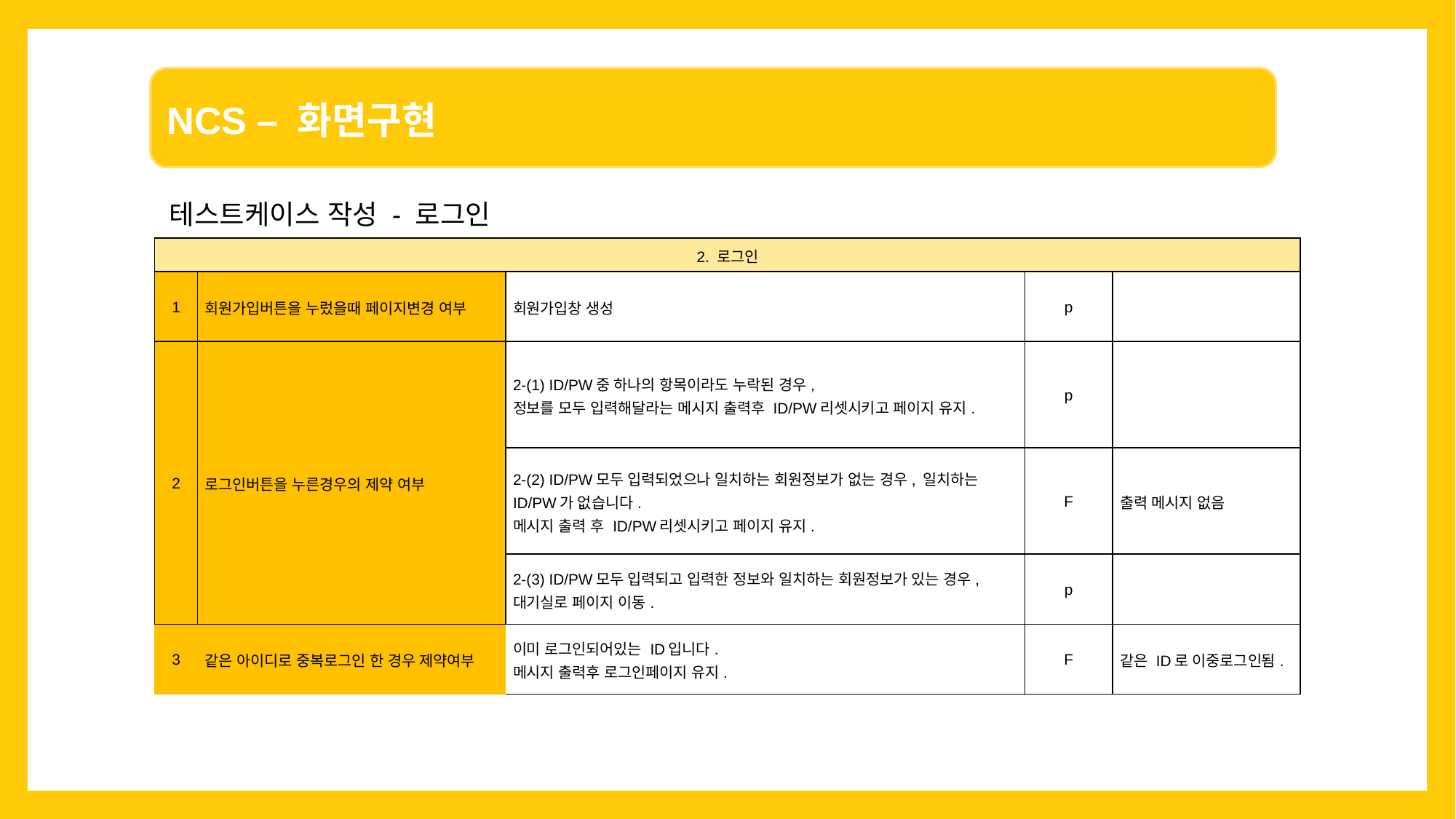

NCS – 화면구현
테스트케이스 작성 - 로그인
| 2. 로그인 |  |  |  |  |
| --- | --- | --- | --- | --- |
| 1 | 회원가입버튼을 누렀을때 페이지변경 여부 | 회원가입창 생성 | p |  |
| 2 | 로그인버튼을 누른경우의 제약 여부 | 2-(1) ID/PW중 하나의 항목이라도 누락된 경우, 정보를 모두 입력해달라는 메시지 출력후 ID/PW리셋시키고 페이지 유지. | p |  |
|  |  | 2-(2) ID/PW모두 입력되었으나 일치하는 회원정보가 없는 경우, 일치하는 ID/PW가 없습니다. 메시지 출력 후 ID/PW리셋시키고 페이지 유지. | F | 출력 메시지 없음 |
|  |  | 2-(3) ID/PW모두 입력되고 입력한 정보와 일치하는 회원정보가 있는 경우, 대기실로 페이지 이동. | p |  |
| 3 | 같은 아이디로 중복로그인 한 경우 제약여부 | 이미 로그인되어있는 ID입니다. 메시지 출력후 로그인페이지 유지. | F | 같은 ID로 이중로그인됨. |